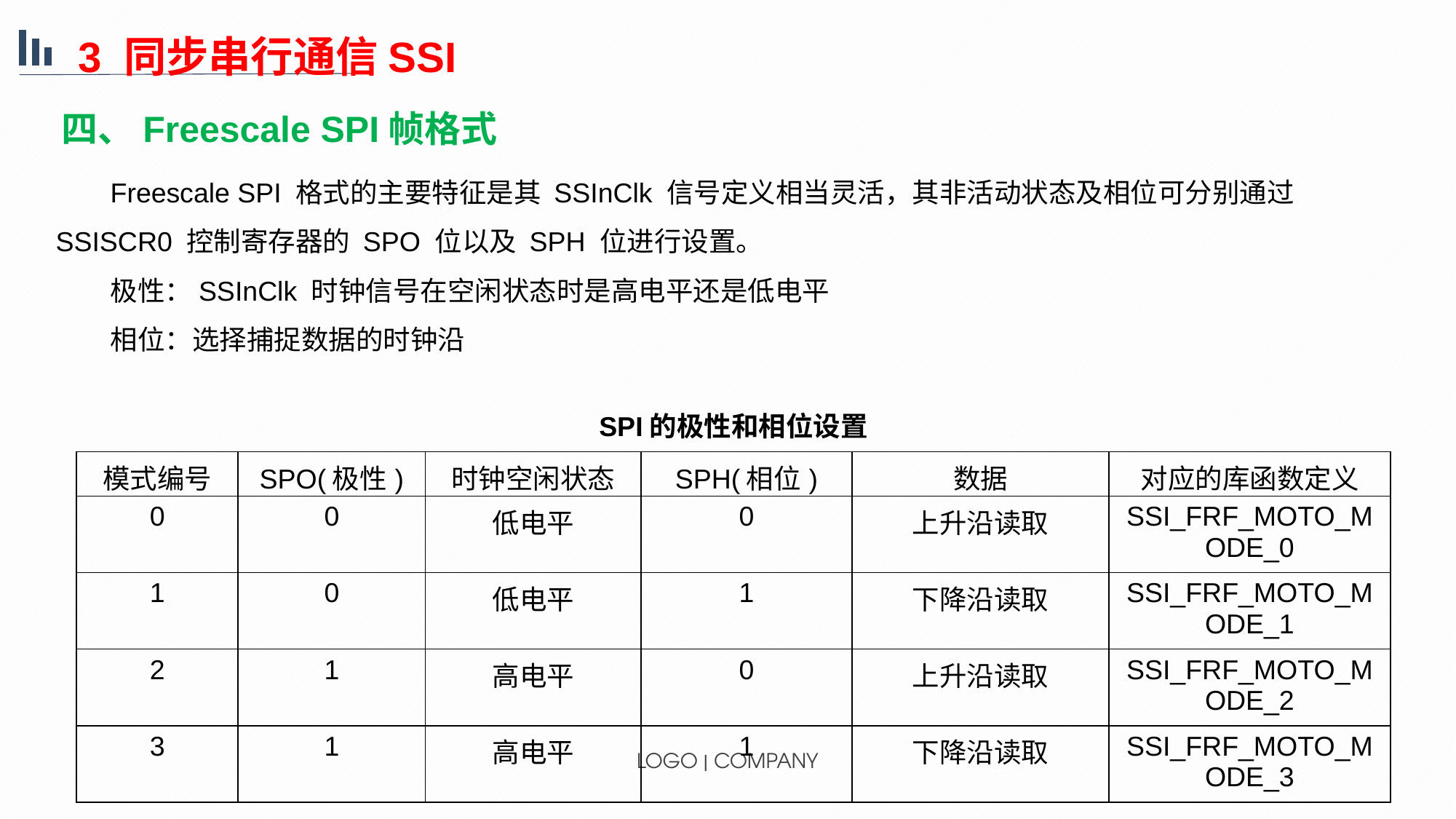

3 同步串行通信SSI

四、Freescale SPI帧格式
Freescale SPI 格式的主要特征是其 SSInClk 信号定义相当灵活，其非活动状态及相位可分别通过SSISCR0 控制寄存器的 SPO 位以及 SPH 位进行设置。
极性：SSInClk 时钟信号在空闲状态时是高电平还是低电平
相位：选择捕捉数据的时钟沿

SPI的极性和相位设置
| 模式编号 | SPO(极性) | 时钟空闲状态 | SPH(相位) | 数据 | 对应的库函数定义 |
| --- | --- | --- | --- | --- | --- |
| 0 | 0 | 低电平 | 0 | 上升沿读取 | SSI\_FRF\_MOTO\_MODE\_0 |
| 1 | 0 | 低电平 | 1 | 下降沿读取 | SSI\_FRF\_MOTO\_MODE\_1 |
| 2 | 1 | 高电平 | 0 | 上升沿读取 | SSI\_FRF\_MOTO\_MODE\_2 |
| 3 | 1 | 高电平 | 1 | 下降沿读取 | SSI\_FRF\_MOTO\_MODE\_3 |
LOGO | COMPANY